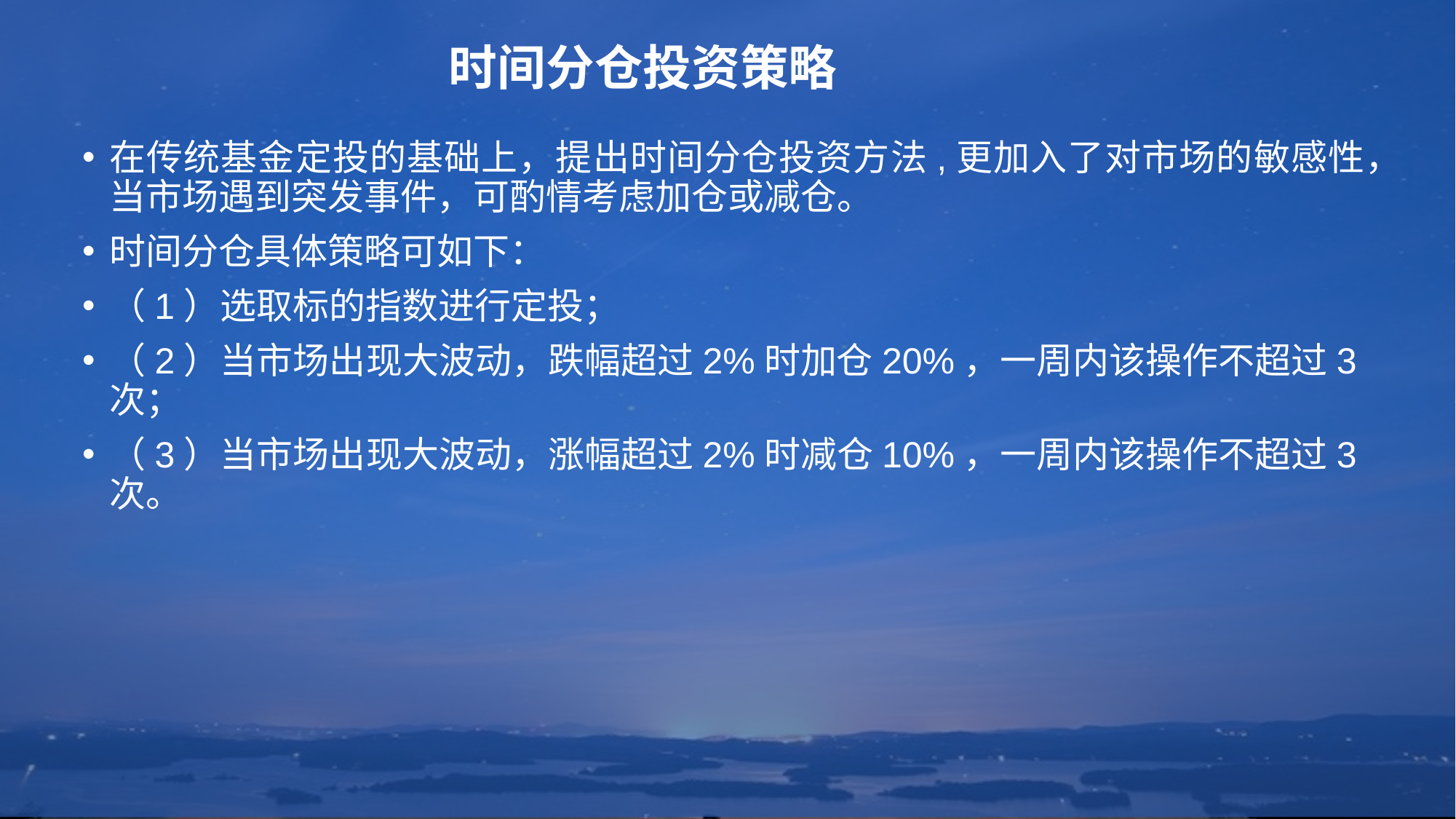

# 时间分仓投资策略
在传统基金定投的基础上，提出时间分仓投资方法,更加入了对市场的敏感性，当市场遇到突发事件，可酌情考虑加仓或减仓。
时间分仓具体策略可如下：
（1）选取标的指数进行定投；
（2）当市场出现大波动，跌幅超过2%时加仓20%，一周内该操作不超过3次；
（3）当市场出现大波动，涨幅超过2%时减仓10%，一周内该操作不超过3次。